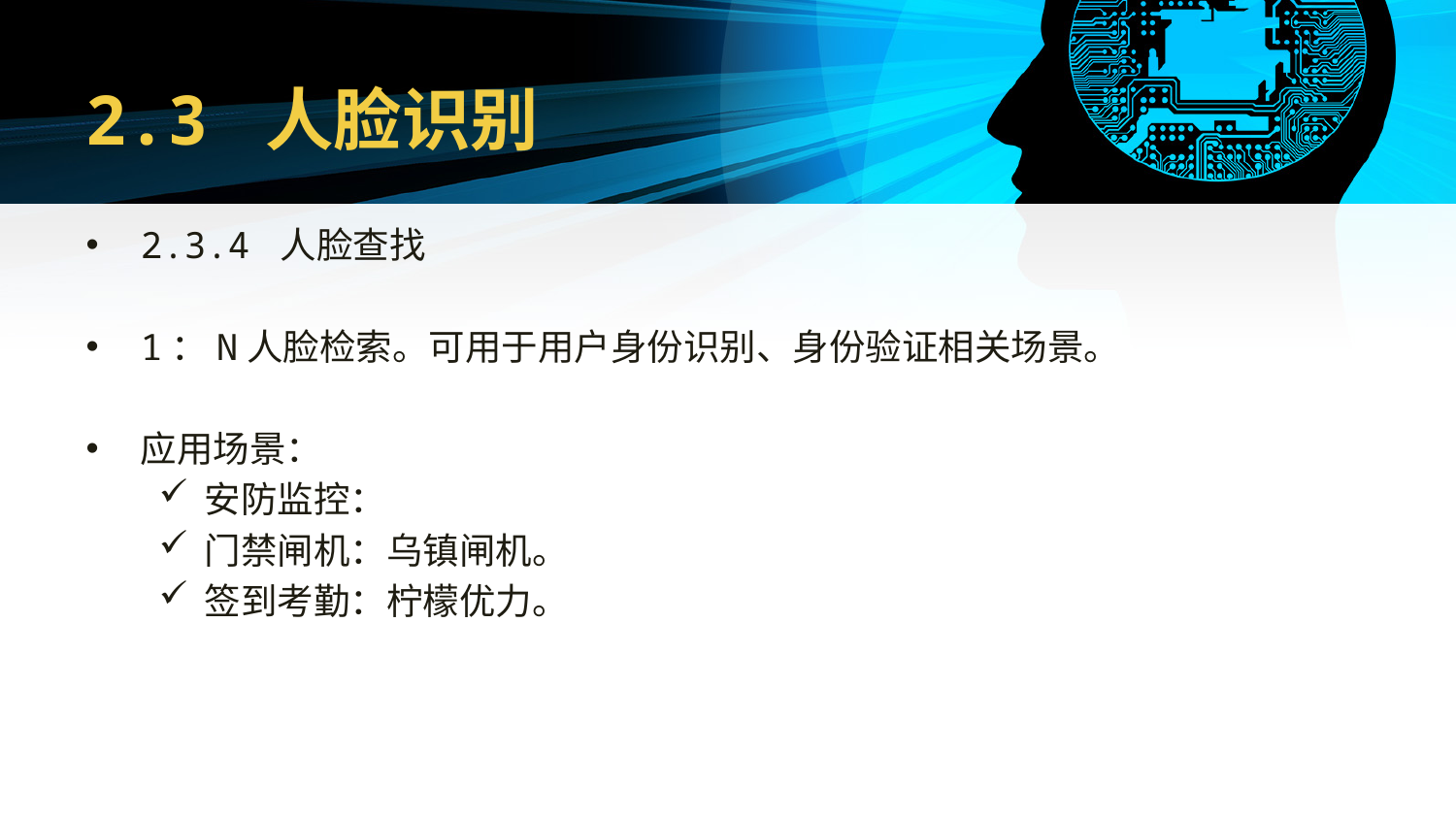

# 2.3 人脸识别
2.3.4 人脸查找

1：N人脸检索。可用于用户身份识别、身份验证相关场景。

应用场景：
安防监控：
门禁闸机：乌镇闸机。
签到考勤：柠檬优力。